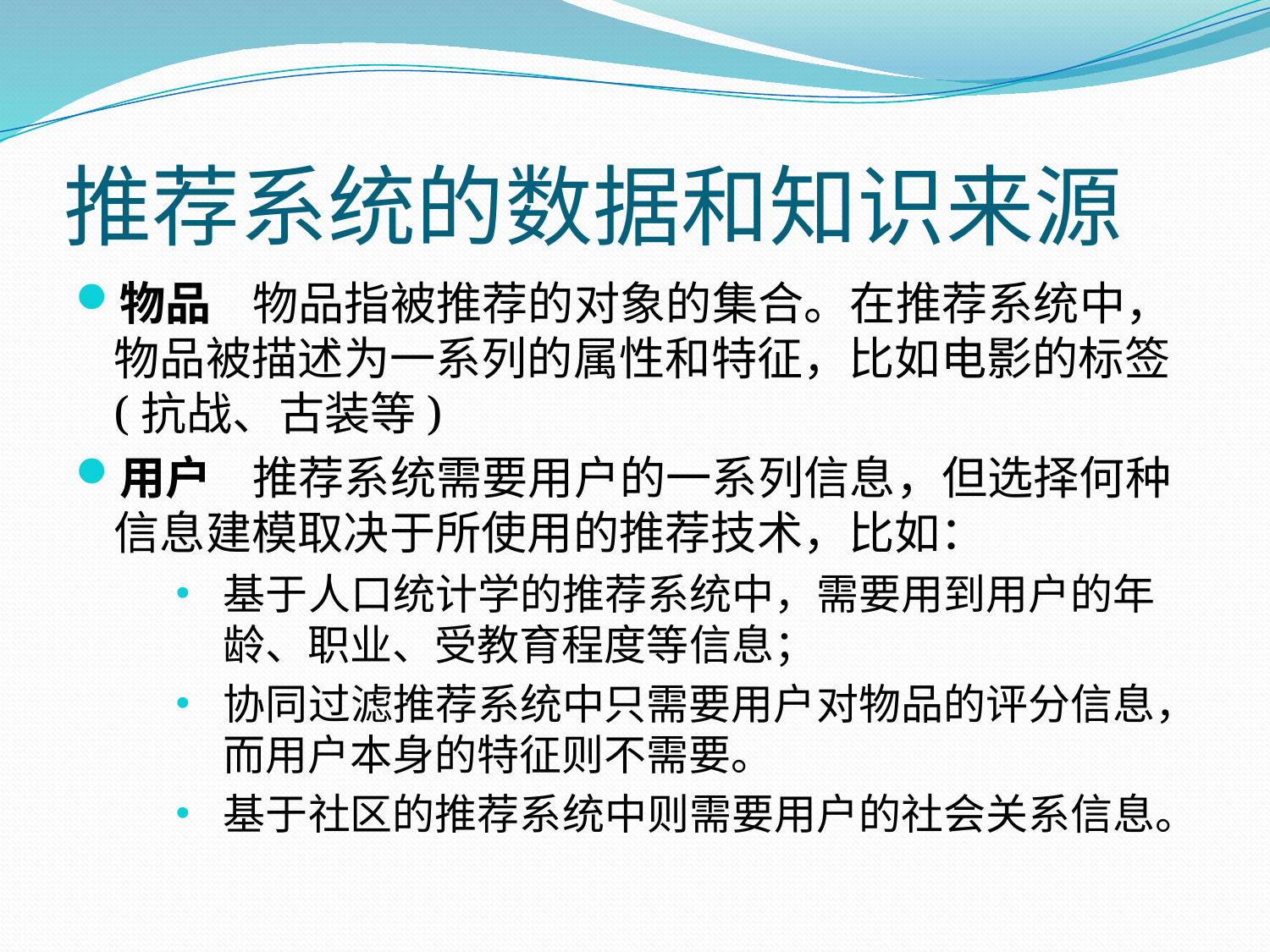

# 推荐系统的数据和知识来源
物品    物品指被推荐的对象的集合。在推荐系统中，物品被描述为一系列的属性和特征，比如电影的标签(抗战、古装等)
用户    推荐系统需要用户的一系列信息，但选择何种信息建模取决于所使用的推荐技术，比如：
基于人口统计学的推荐系统中，需要用到用户的年龄、职业、受教育程度等信息；
协同过滤推荐系统中只需要用户对物品的评分信息，而用户本身的特征则不需要。
基于社区的推荐系统中则需要用户的社会关系信息。